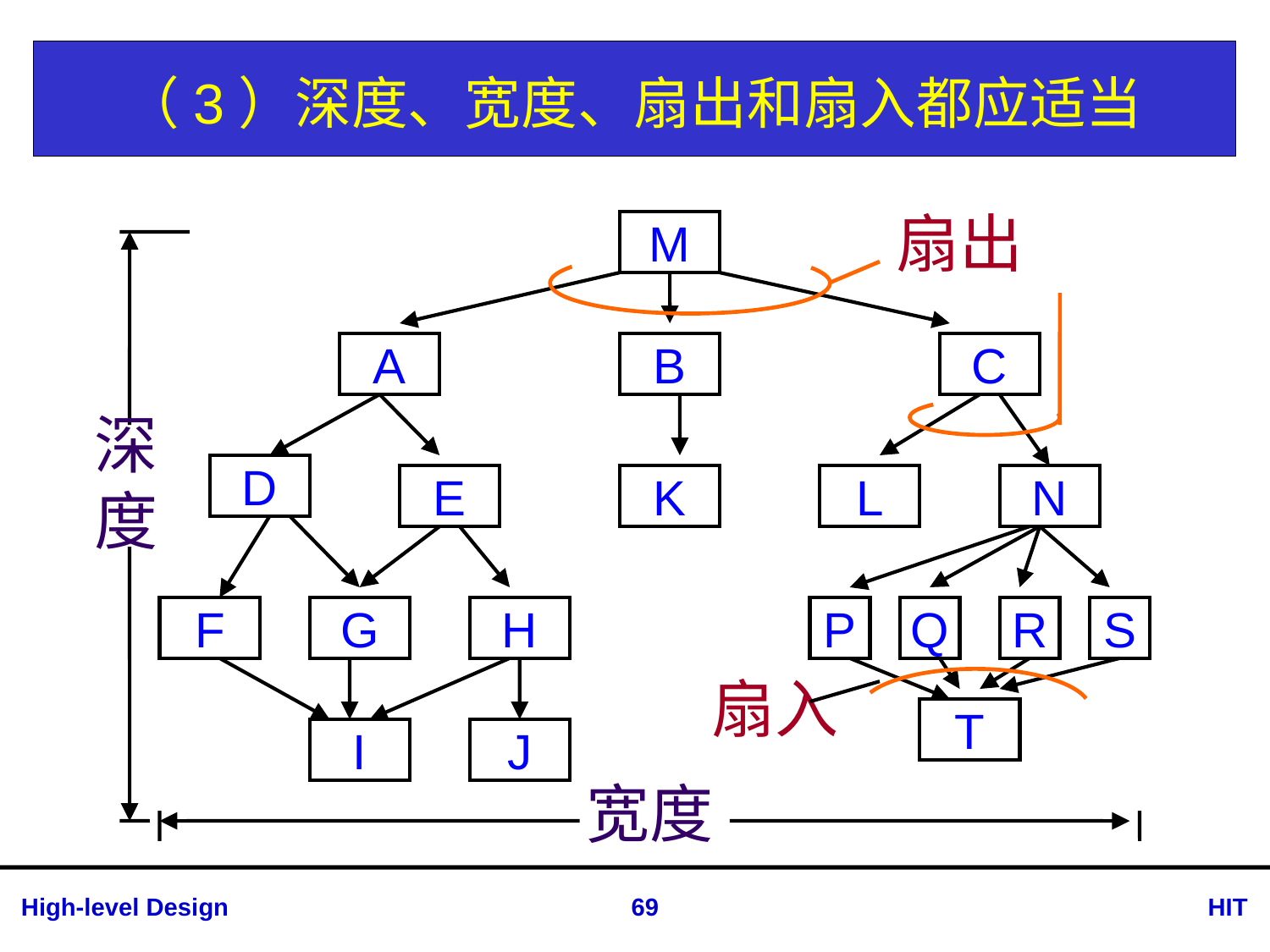

# （3）深度、宽度、扇出和扇入都应适当
M
扇出

A
B
C

深
度
D
E
K
L
N

F
G
H
P
Q
R
S

扇入

T
I
J
宽度